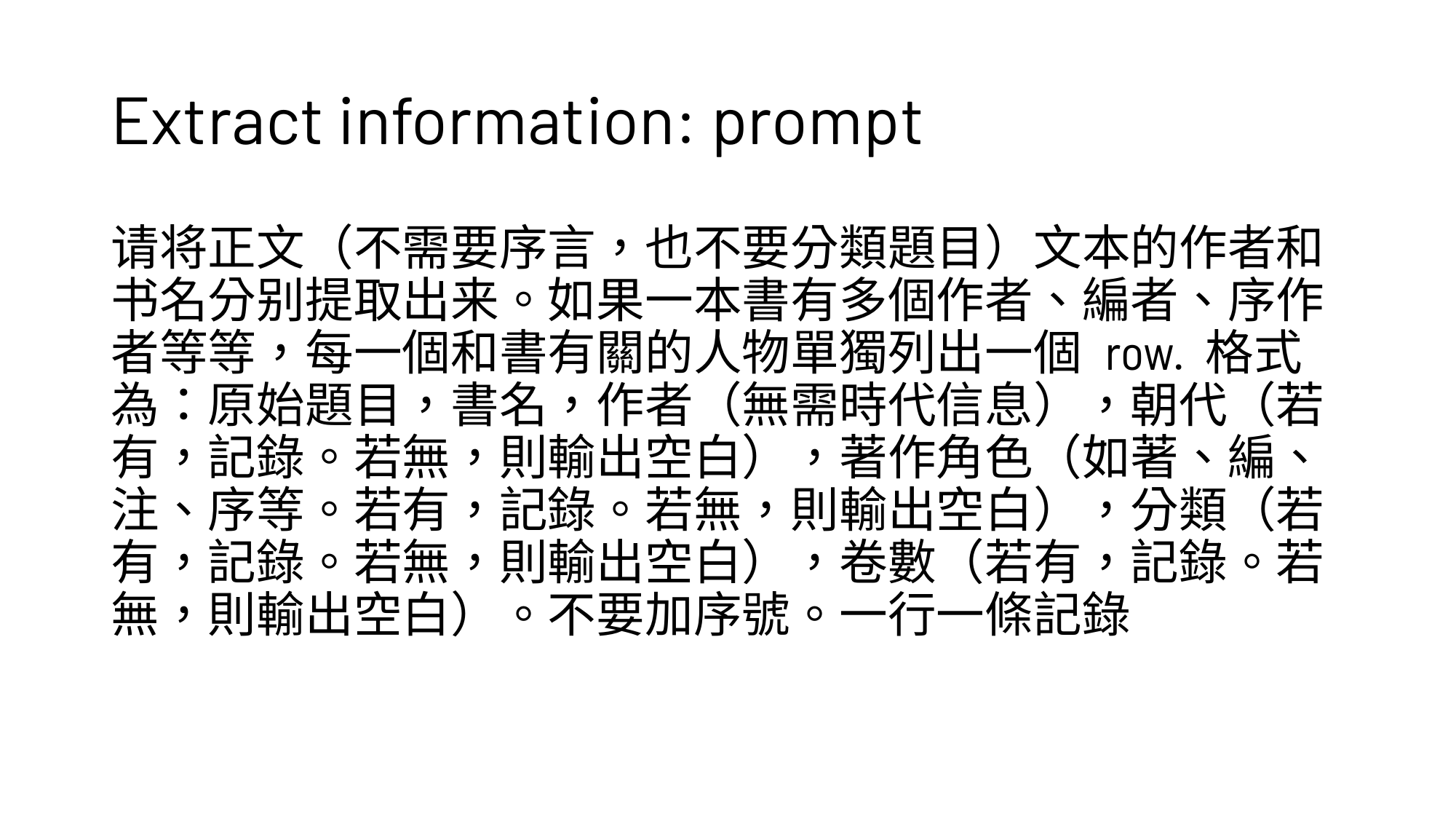

# Extract information: prompt
请将正文（不需要序言，也不要分類題目）文本的作者和书名分别提取出来。如果一本書有多個作者、編者、序作者等等，每一個和書有關的人物單獨列出一個 row. 格式為：原始題目，書名，作者（無需時代信息），朝代（若有，記錄。若無，則輸出空白），著作角色（如著、編、注、序等。若有，記錄。若無，則輸出空白），分類（若有，記錄。若無，則輸出空白），卷數（若有，記錄。若無，則輸出空白）。不要加序號。一行一條記錄